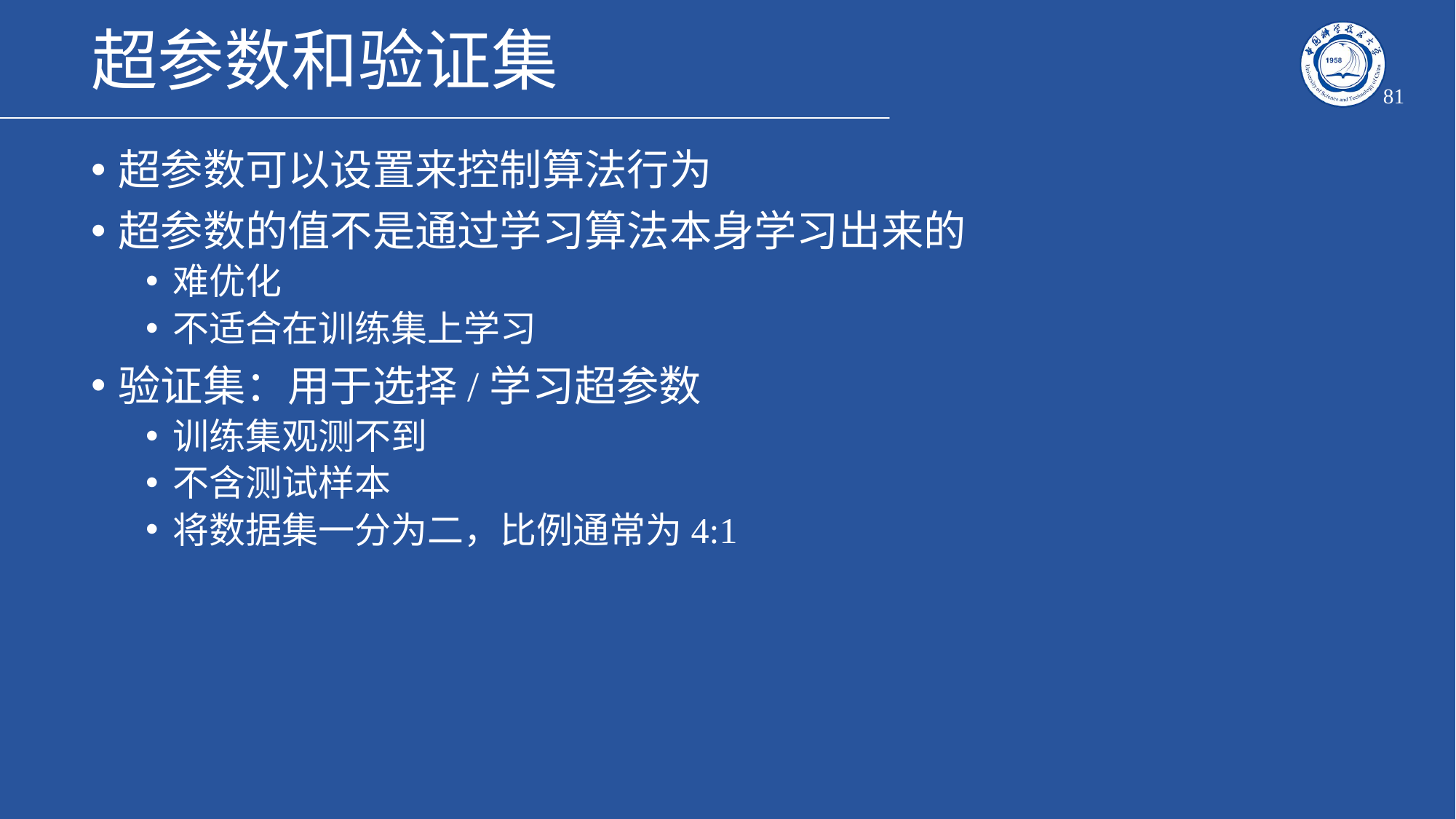

# 超参数和验证集
81
超参数可以设置来控制算法行为
超参数的值不是通过学习算法本身学习出来的
难优化
不适合在训练集上学习
验证集：用于选择/学习超参数
训练集观测不到
不含测试样本
将数据集一分为二，比例通常为4:1